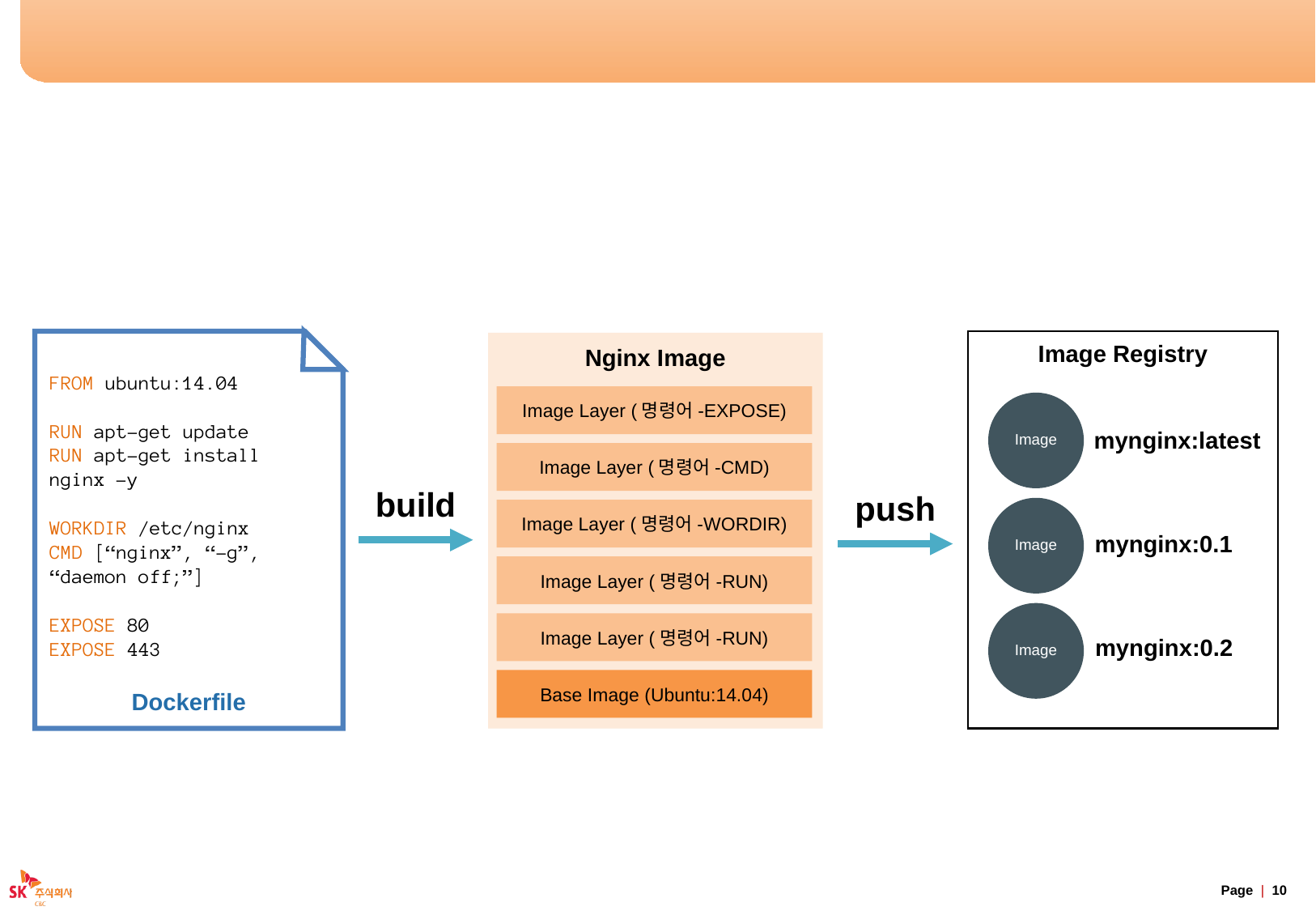

# Image 생성

FROM ubuntu:14.04

RUN apt-get update
RUN apt-get install nginx -y

WORKDIR /etc/nginx
CMD [“nginx”, “-g”, “daemon off;”]

EXPOSE 80
EXPOSE 443
Dockerfile

Image Registry
Image
mynginx:latest
Image
mynginx:0.1
Image
mynginx:0.2

Nginx Image
Image Layer (명령어-EXPOSE)
Image Layer (명령어-CMD)
Image Layer (명령어-WORDIR)
Image Layer (명령어-RUN)
Image Layer (명령어-RUN)
Base Image (Ubuntu:14.04)
build
push